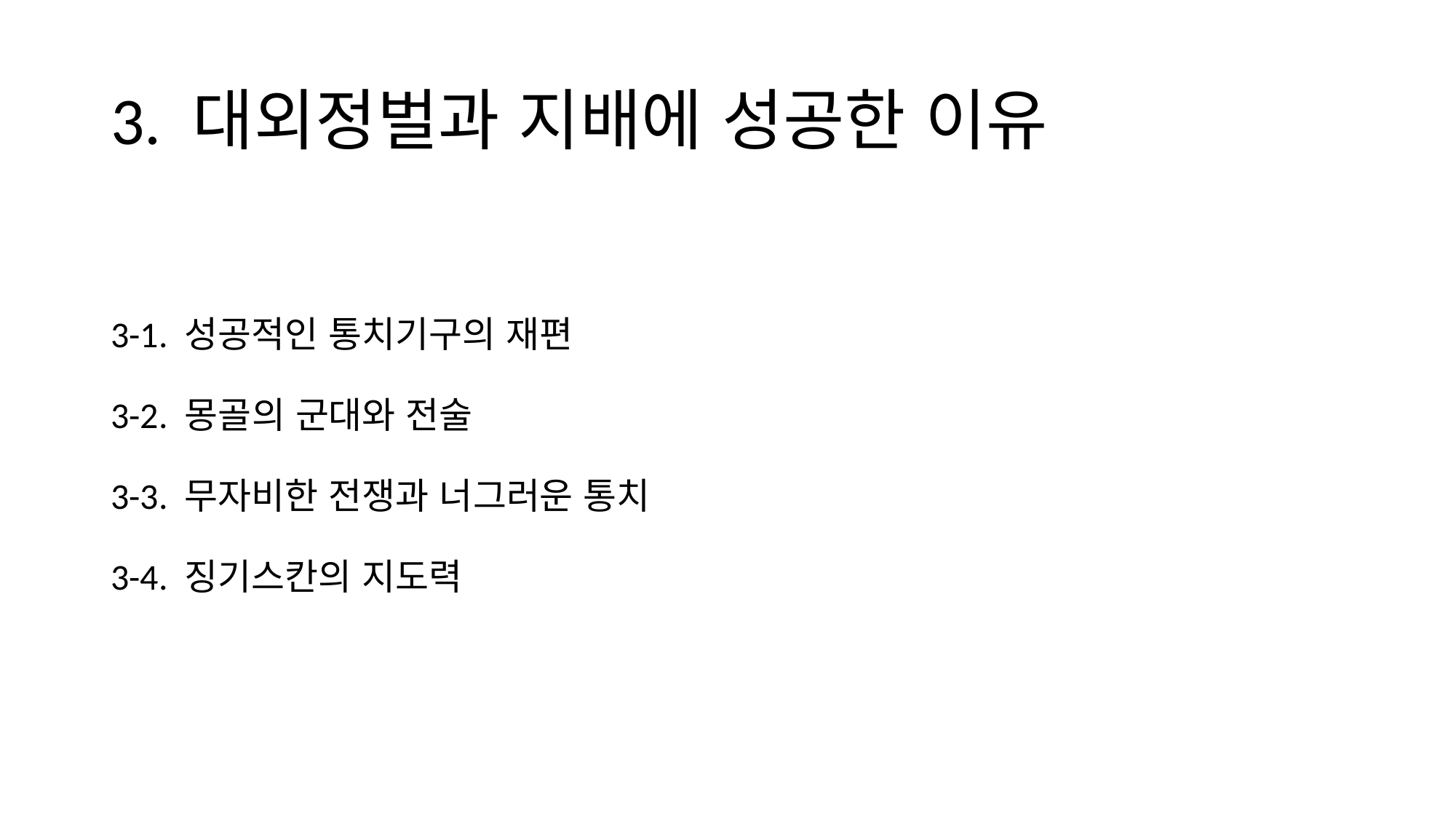

# 3. 대외정벌과 지배에 성공한 이유

3-1. 성공적인 통치기구의 재편
3-2. 몽골의 군대와 전술
3-3. 무자비한 전쟁과 너그러운 통치
3-4. 징기스칸의 지도력